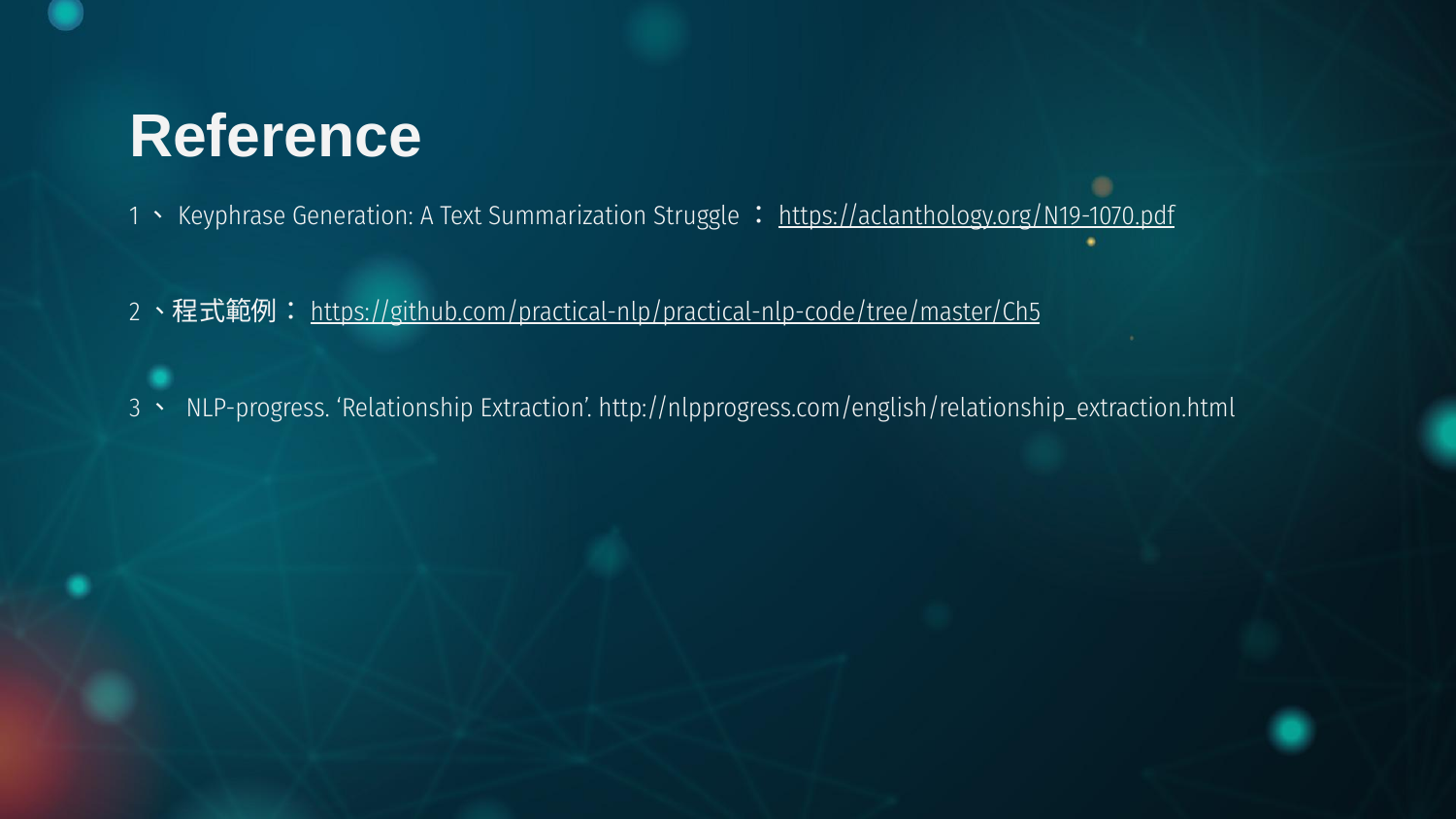

# Reference
1、Keyphrase Generation: A Text Summarization Struggle：https://aclanthology.org/N19-1070.pdf
2、程式範例：https://github.com/practical-nlp/practical-nlp-code/tree/master/Ch5
3、 NLP-progress. ‘Relationship Extraction’. http://nlpprogress.com/english/relationship_extraction.html